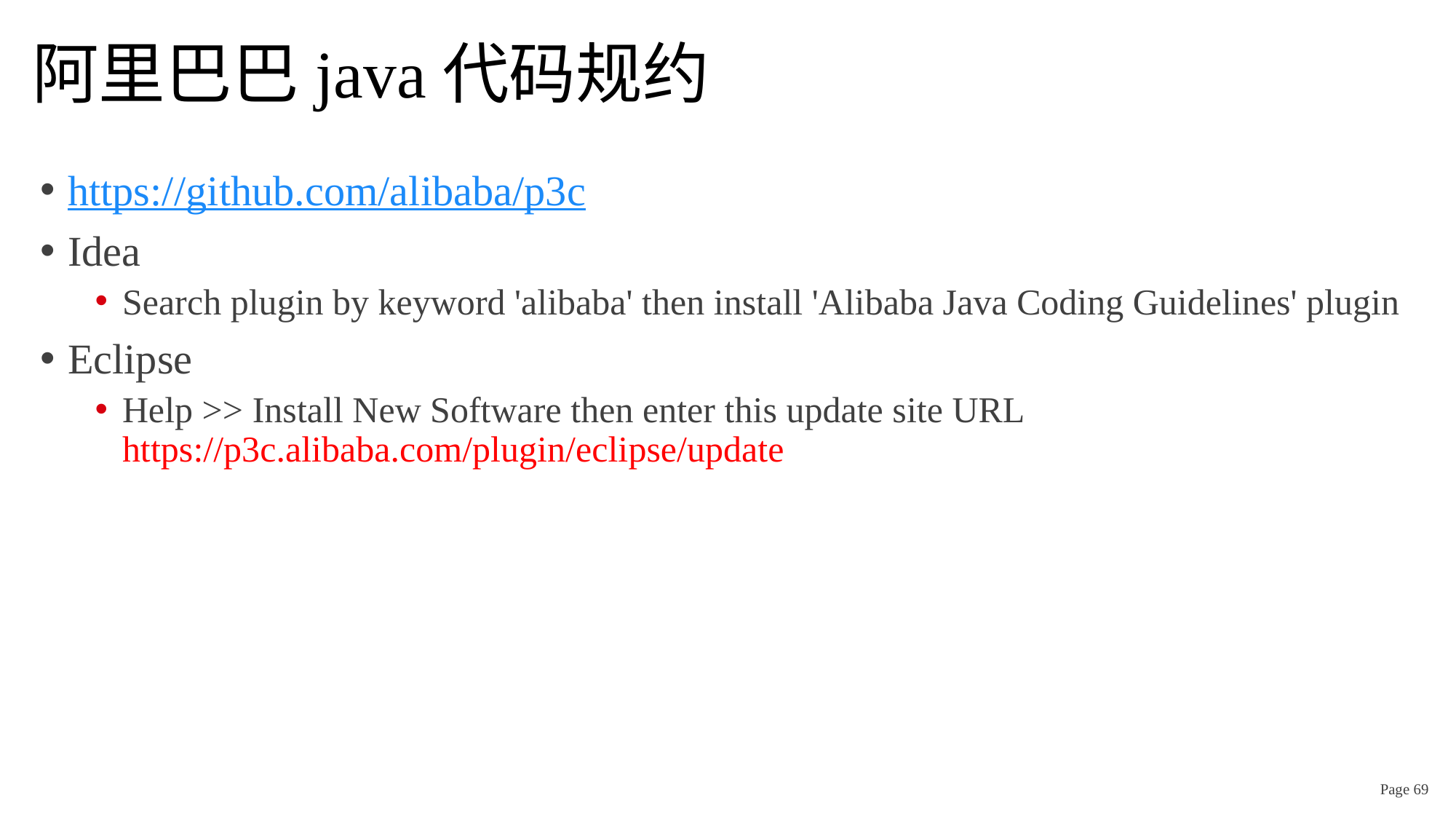

# 阿里巴巴java代码规约
https://github.com/alibaba/p3c
Idea
Search plugin by keyword 'alibaba' then install 'Alibaba Java Coding Guidelines' plugin
Eclipse
Help >> Install New Software then enter this update site URL https://p3c.alibaba.com/plugin/eclipse/update